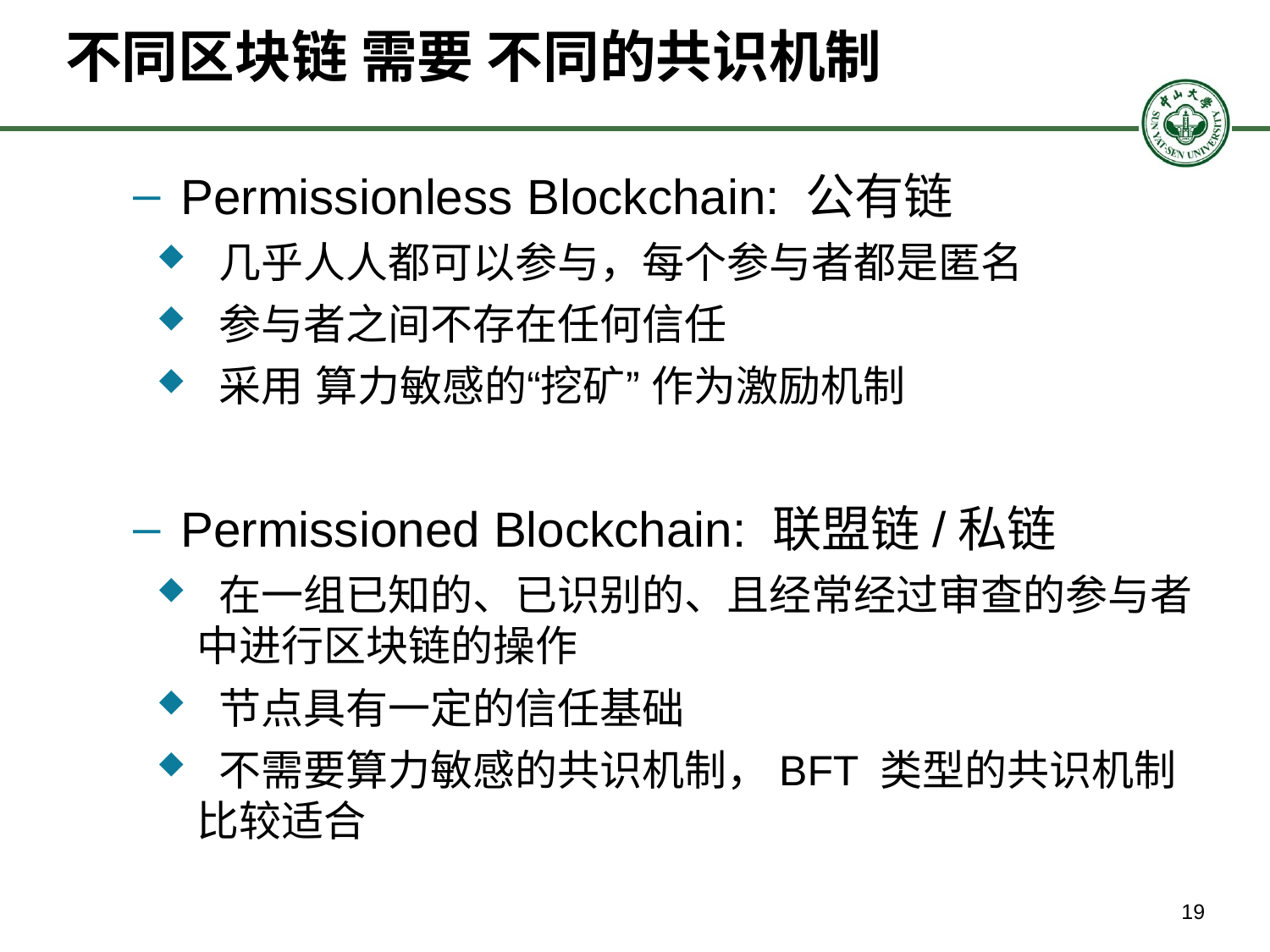

# 不同区块链 需要 不同的共识机制
Permissionless Blockchain: 公有链
 几乎人人都可以参与，每个参与者都是匿名
 参与者之间不存在任何信任
 采用 算力敏感的“挖矿” 作为激励机制

Permissioned Blockchain: 联盟链/私链
 在一组已知的、已识别的、且经常经过审查的参与者中进行区块链的操作
 节点具有一定的信任基础
 不需要算力敏感的共识机制，BFT 类型的共识机制比较适合